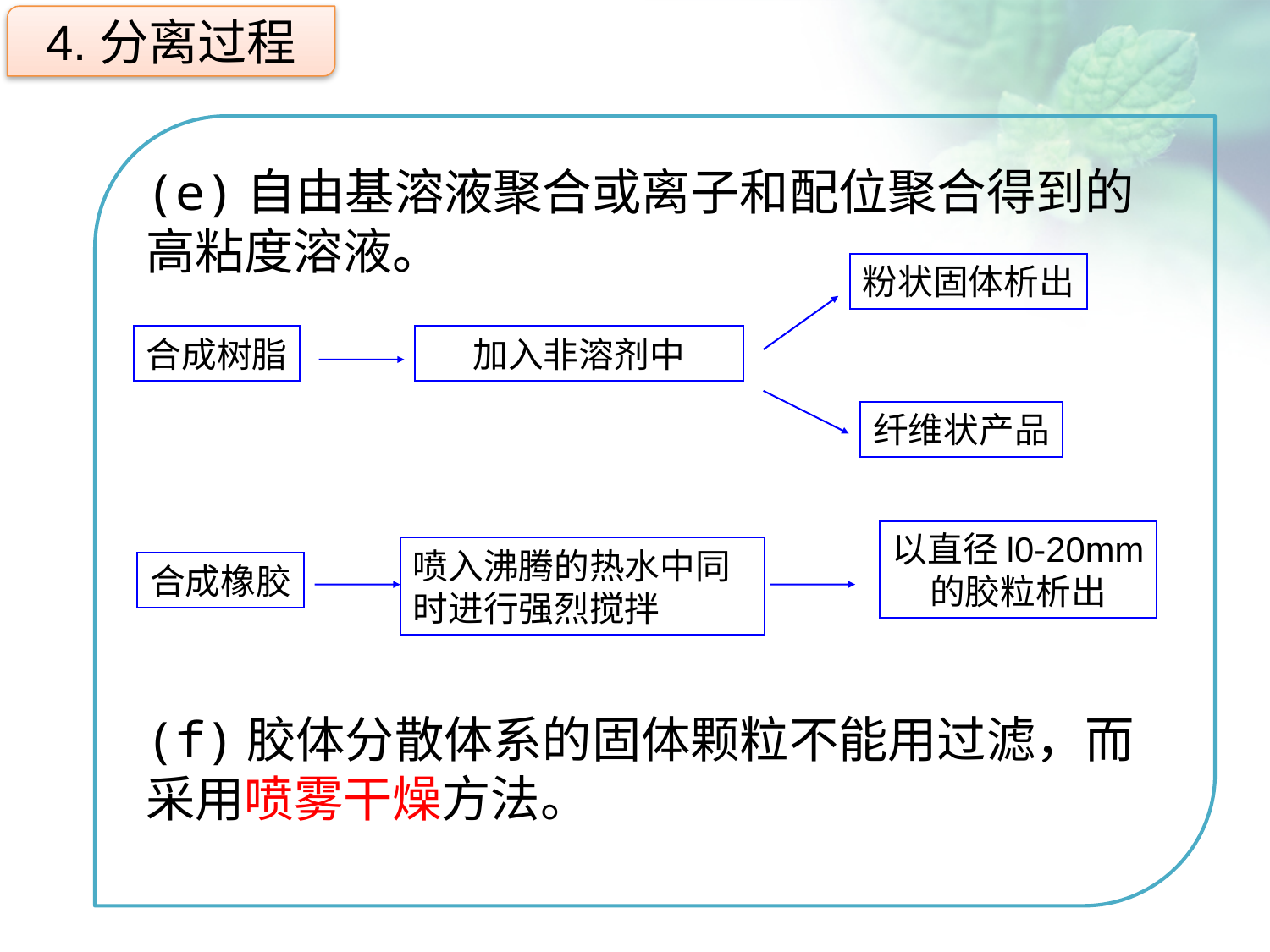

4.分离过程
(e)自由基溶液聚合或离子和配位聚合得到的高粘度溶液。

(f)胶体分散体系的固体颗粒不能用过滤，而采用喷雾干燥方法。
粉状固体析出
点击添加文本

合成树脂
加入非溶剂中

纤维状产品
点击添加文本
以直径l0-20mm
的胶粒析出
喷入沸腾的热水中同时进行强烈搅拌
合成橡胶

点击添加文本
点击添加文本